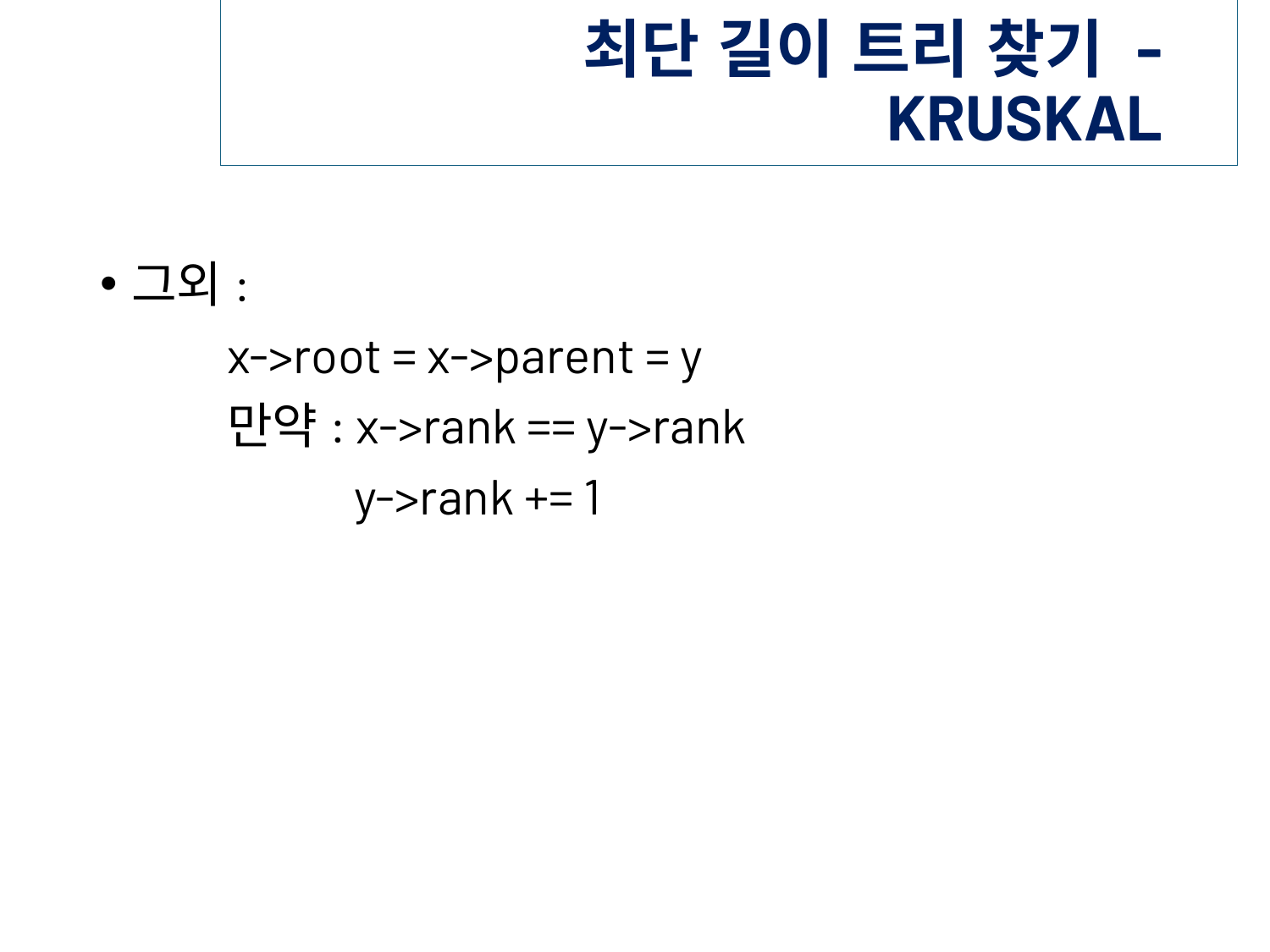

# 최단 길이 트리 찾기 - KRUSKAL
그외:
	x->root = x->parent = y
	만약: x->rank == y->rank
		y->rank += 1